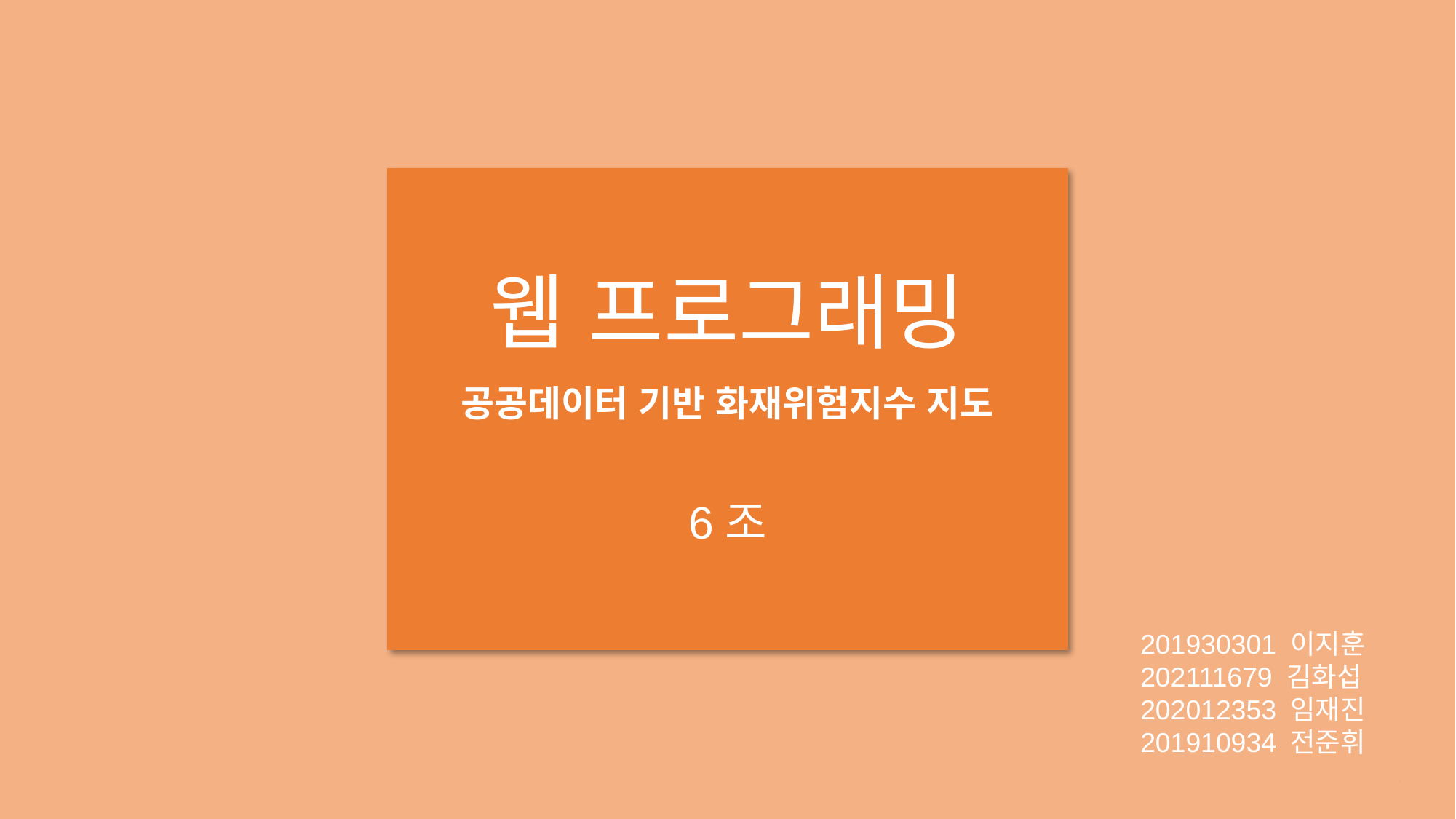

웹 프로그래밍

공공데이터 기반 화재위험지수 지도
6조

201930301 이지훈 202111679 김화섭 202012353 임재진 201910934 전준휘
1